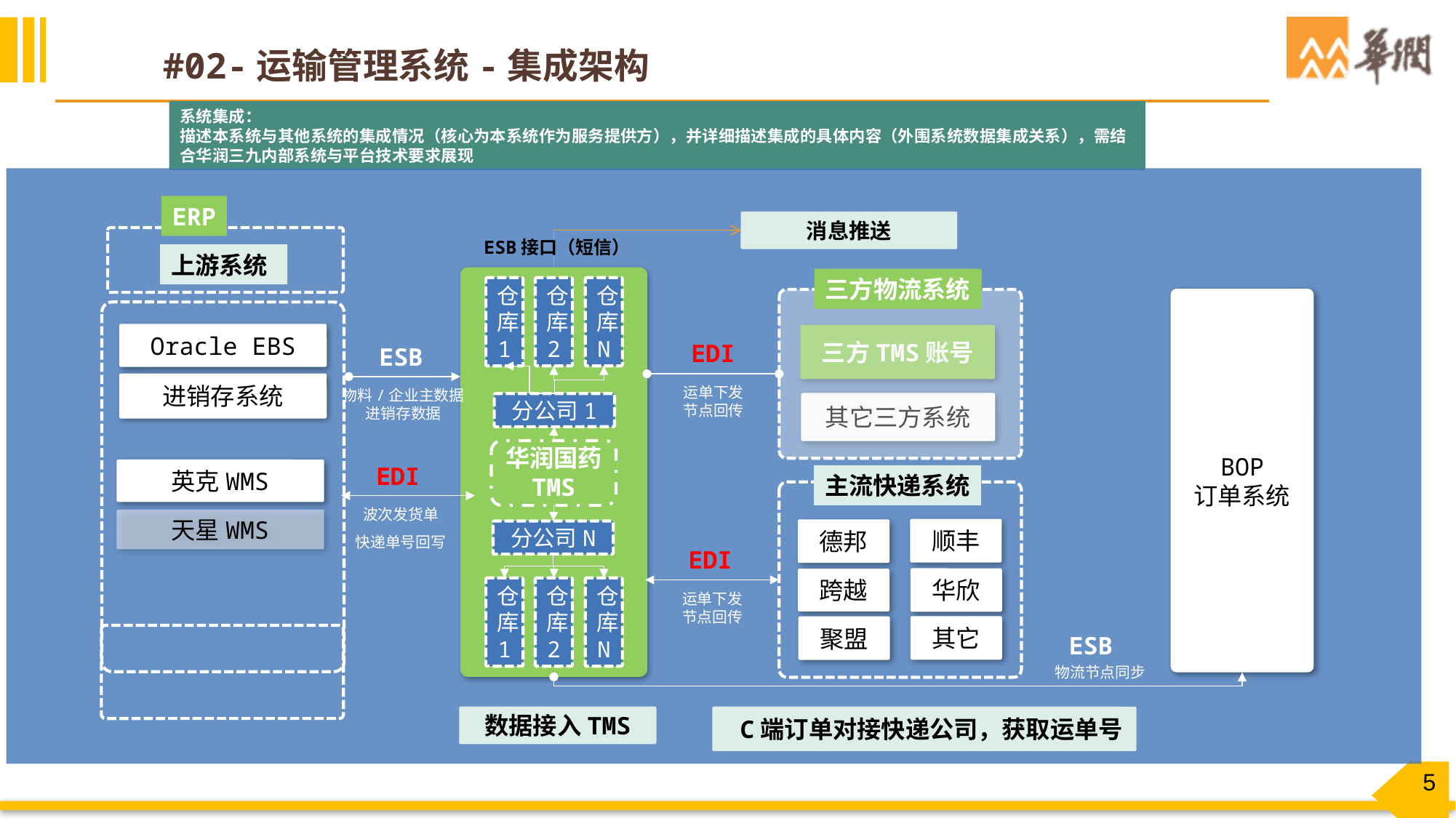

# #02-运输管理系统-集成架构
系统集成：
描述本系统与其他系统的集成情况（核心为本系统作为服务提供方），并详细描述集成的具体内容（外围系统数据集成关系），需结合华润三九内部系统与平台技术要求展现

ERP

上游系统
华润国药
TMS
三方物流系统
仓库1
仓库2
仓库N
BOP
订单系统

Oracle EBS
三方TMS账号
EDI
ESB
进销存系统
运单下发
节点回传
物料/企业主数据
进销存数据

其它三方系统
分公司1

英克WMS
主流快递系统

天星WMS
顺丰
德邦
分公司N
EDI
华欣
跨越
仓库1
仓库2
仓库N
运单下发
节点回传
其它
聚盟

ESB
物流节点同步
数据接入TMS
 C端订单对接快递公司，获取运单号
消息推送
ESB接口（短信）
EDI
波次发货单
快递单号回写